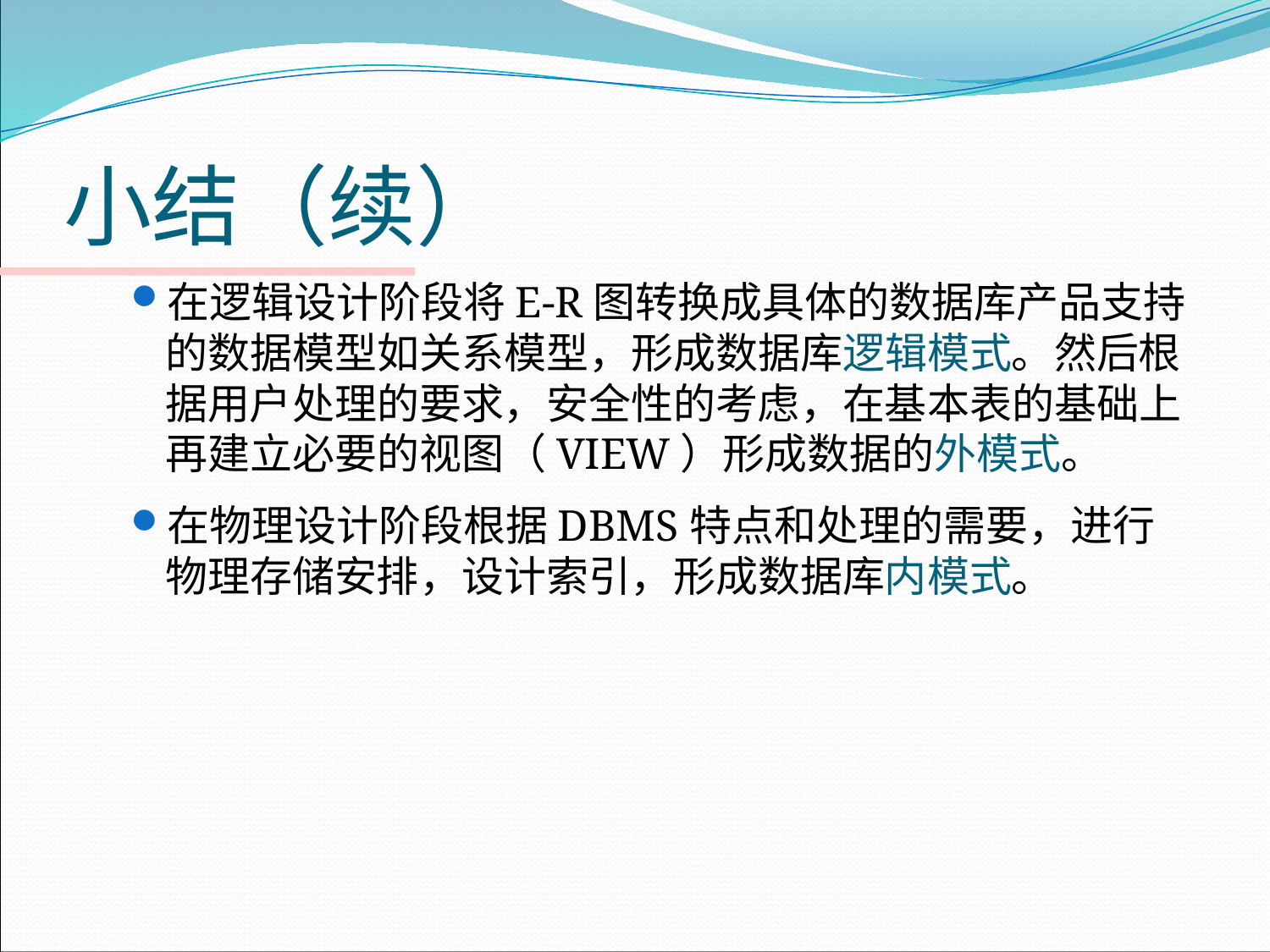

# 小结（续）
在逻辑设计阶段将E-R图转换成具体的数据库产品支持的数据模型如关系模型，形成数据库逻辑模式。然后根据用户处理的要求，安全性的考虑，在基本表的基础上再建立必要的视图（VIEW）形成数据的外模式。
在物理设计阶段根据DBMS特点和处理的需要，进行物理存储安排，设计索引，形成数据库内模式。

822